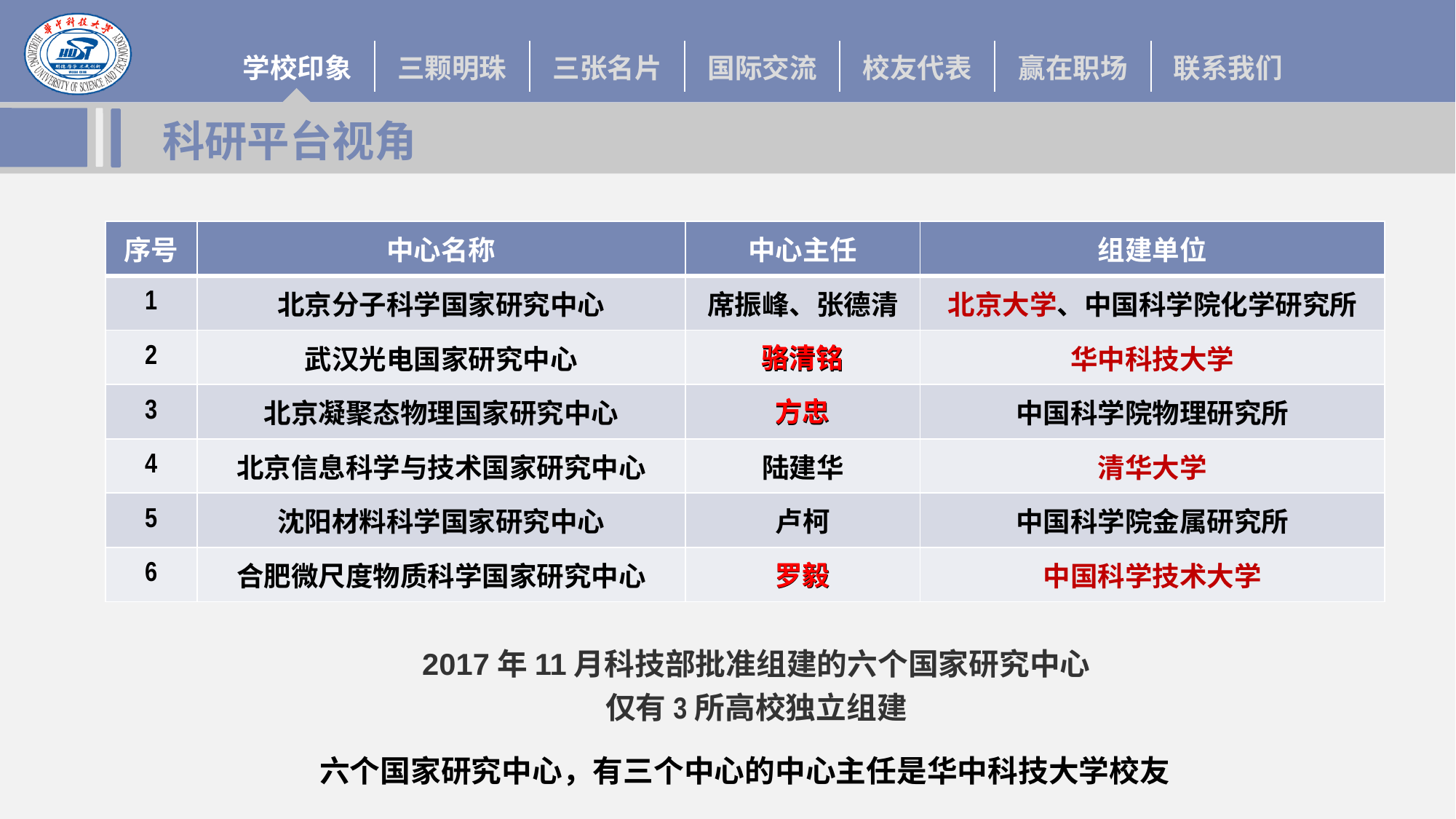

# 科研平台视角
| 序号 | 中心名称 | 中心主任 | 组建单位 |
| --- | --- | --- | --- |
| 1 | 北京分子科学国家研究中心 | 席振峰、张德清 | 北京大学、中国科学院化学研究所 |
| 2 | 武汉光电国家研究中心 | 骆清铭 | 华中科技大学 |
| 3 | 北京凝聚态物理国家研究中心 | 方忠 | 中国科学院物理研究所 |
| 4 | 北京信息科学与技术国家研究中心 | 陆建华 | 清华大学 |
| 5 | 沈阳材料科学国家研究中心 | 卢柯 | 中国科学院金属研究所 |
| 6 | 合肥微尺度物质科学国家研究中心 | 罗毅 | 中国科学技术大学 |
骆清铭
方忠
罗毅
2017年11月科技部批准组建的六个国家研究中心

仅有3所高校独立组建
六个国家研究中心，有三个中心的中心主任是华中科技大学校友